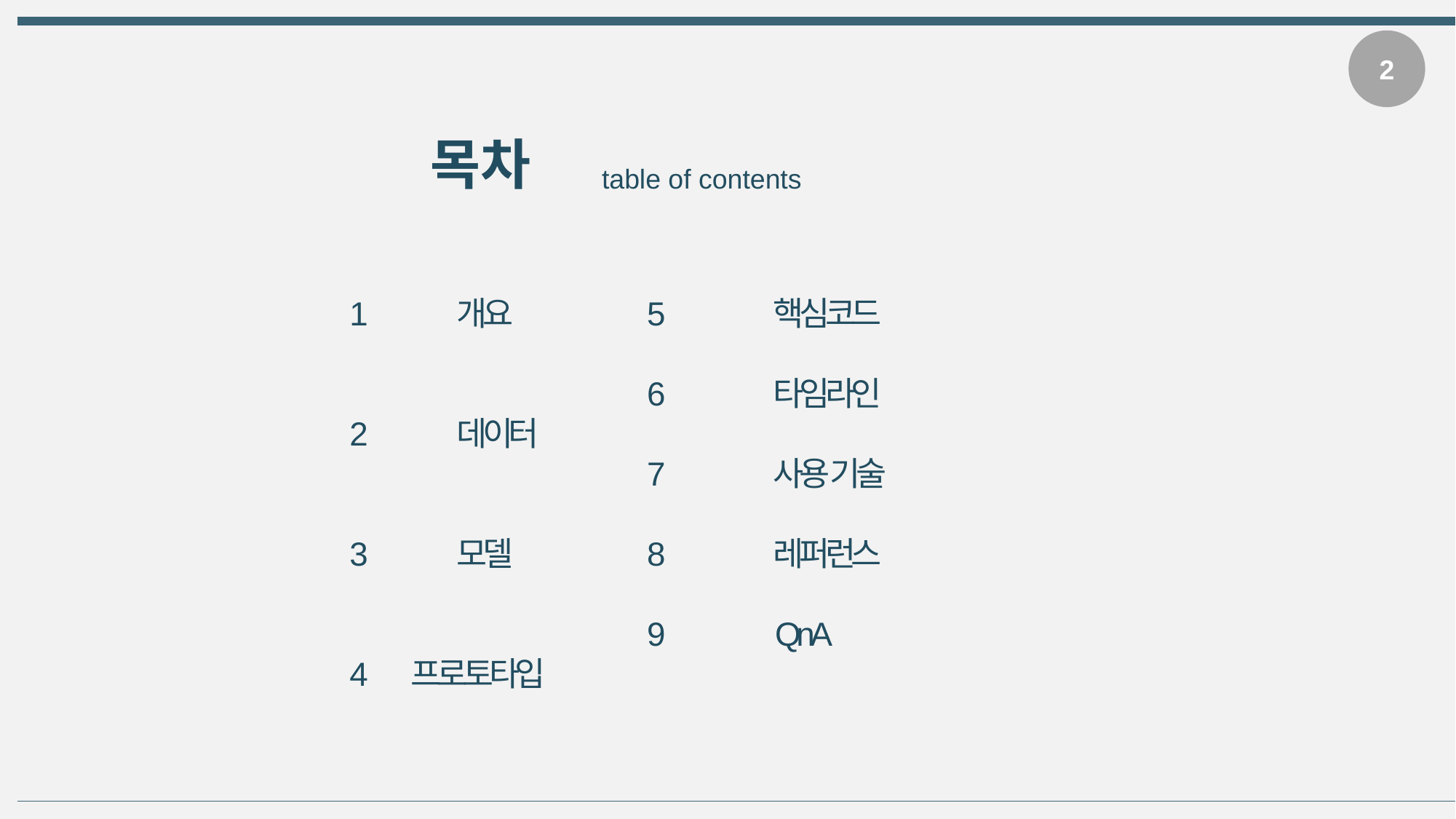

2
목차
table of contents
       개요

       데이터

       모델

프로토타입

5       	 핵심코드

6	 타임라인

7       	 사용 기술

8 	 레퍼런스

9  	    QnA